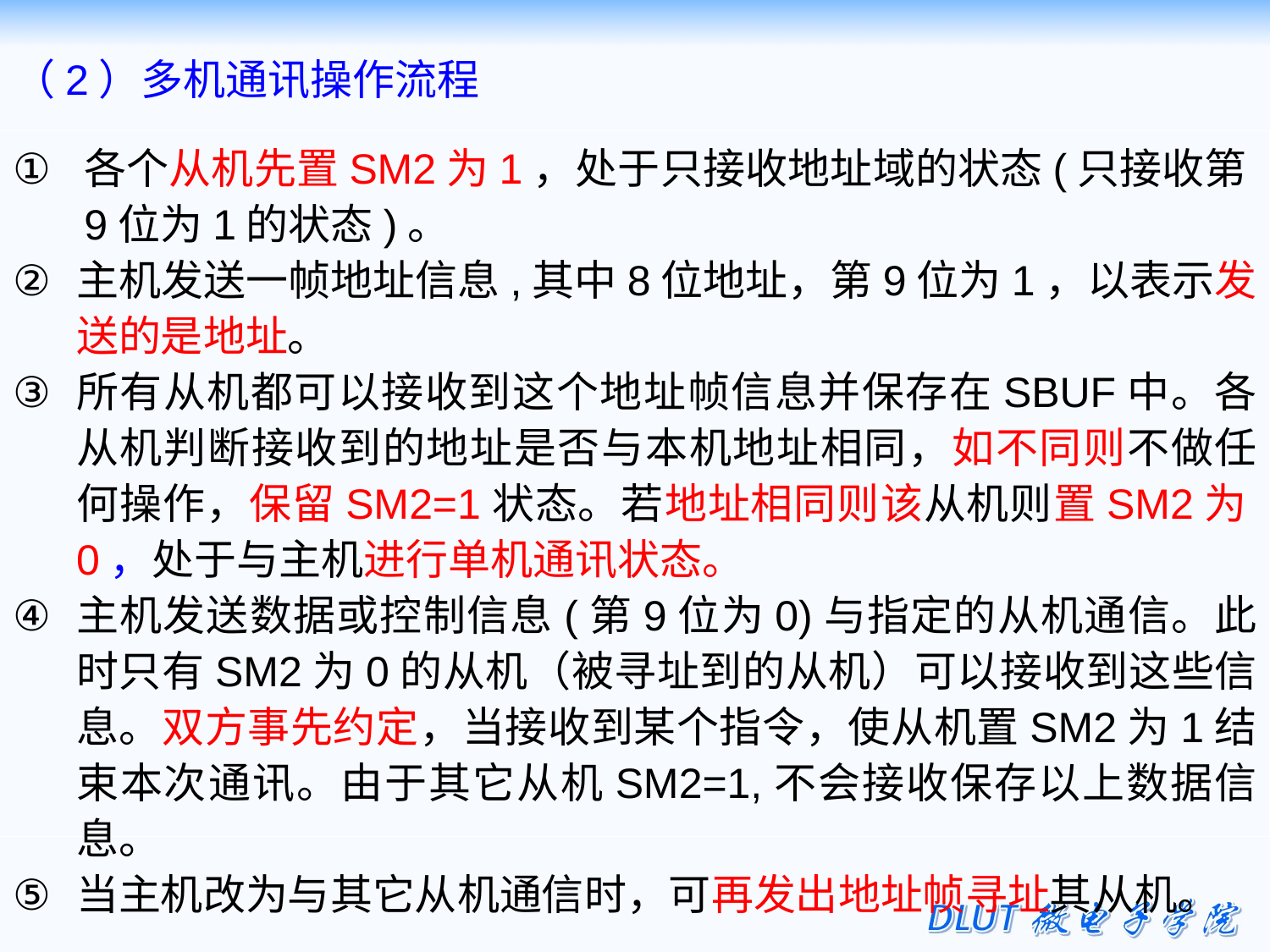

（2）多机通讯操作流程
各个从机先置SM2为1，处于只接收地址域的状态(只接收第9位为1的状态)。
主机发送一帧地址信息,其中8位地址，第9位为1，以表示发送的是地址。
所有从机都可以接收到这个地址帧信息并保存在SBUF中。各从机判断接收到的地址是否与本机地址相同，如不同则不做任何操作，保留SM2=1状态。若地址相同则该从机则置SM2为0，处于与主机进行单机通讯状态。
主机发送数据或控制信息(第9位为0)与指定的从机通信。此时只有SM2为0的从机（被寻址到的从机）可以接收到这些信息。双方事先约定，当接收到某个指令，使从机置SM2为1结束本次通讯。由于其它从机SM2=1,不会接收保存以上数据信息。
当主机改为与其它从机通信时，可再发出地址帧寻址其从机。